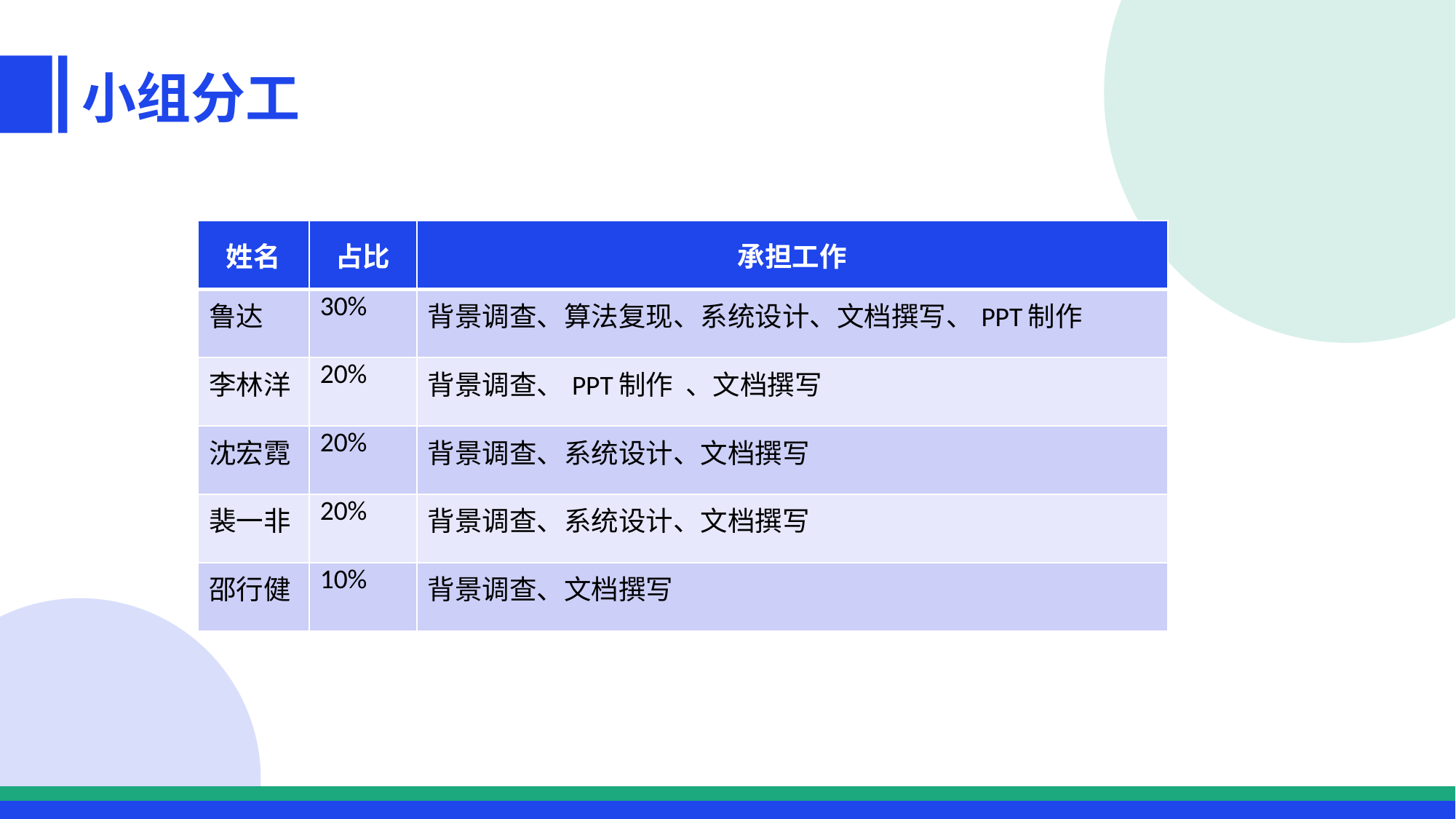

小组分工
| 姓名 | 占比 | 承担工作 |
| --- | --- | --- |
| 鲁达 | 30% | 背景调查、算法复现、系统设计、文档撰写、PPT制作 |
| 李林洋 | 20% | 背景调查、PPT制作 、文档撰写 |
| 沈宏霓 | 20% | 背景调查、系统设计、文档撰写 |
| 裴一非 | 20% | 背景调查、系统设计、文档撰写 |
| 邵行健 | 10% | 背景调查、文档撰写 |